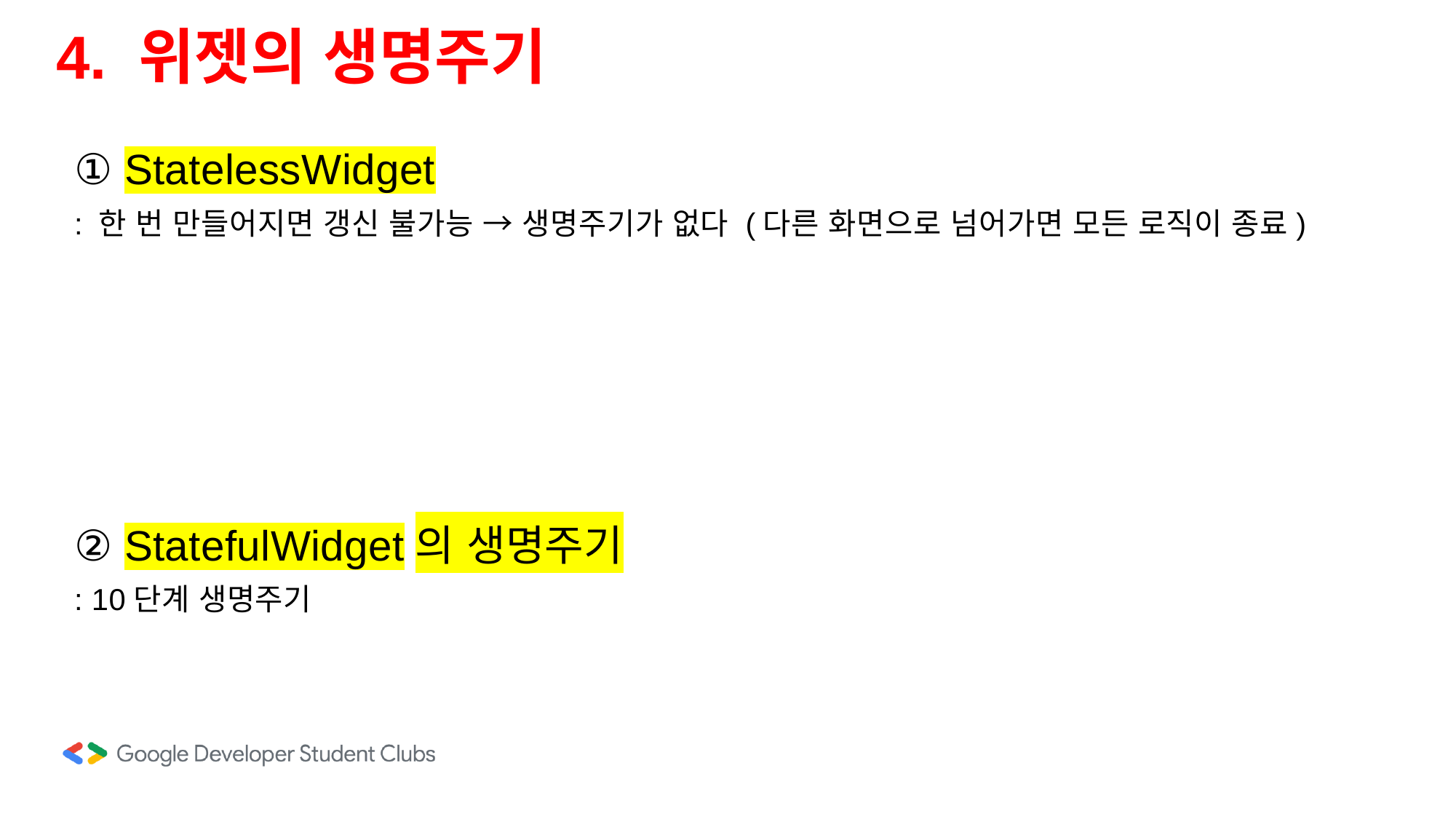

4. 위젯의 생명주기
① StatelessWidget
: 한 번 만들어지면 갱신 불가능 → 생명주기가 없다 (다른 화면으로 넘어가면 모든 로직이 종료)

② StatefulWidget의 생명주기
: 10단계 생명주기